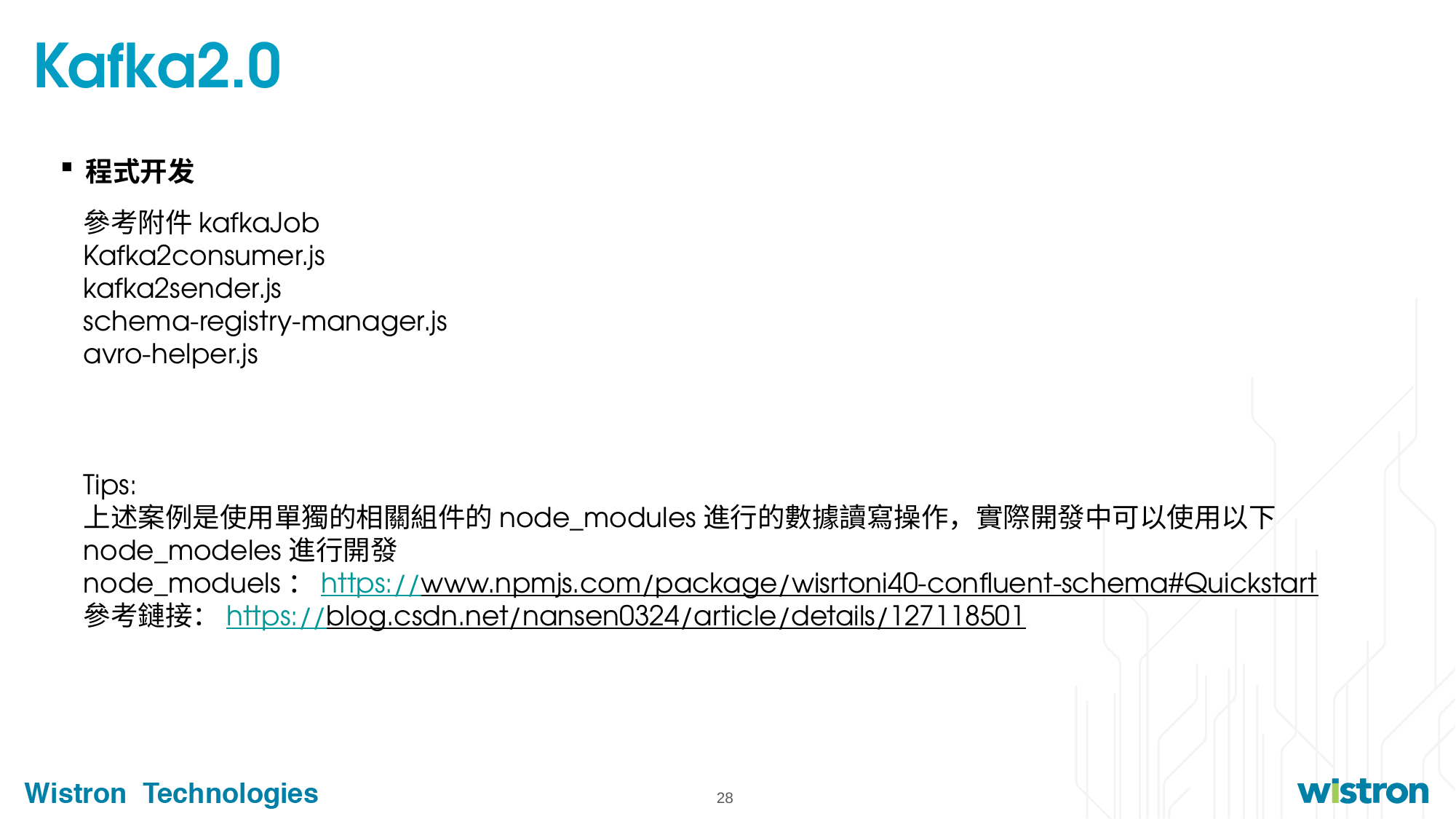

# Kafka2.0
程式开发
參考附件kafkaJob
Kafka2consumer.js
kafka2sender.js
schema-registry-manager.js
avro-helper.js

Tips:
上述案例是使用單獨的相關組件的node_modules進行的數據讀寫操作，實際開發中可以使用以下node_modeles進行開發
node_moduels：https://www.npmjs.com/package/wisrtoni40-confluent-schema#Quickstart
參考鏈接：https://blog.csdn.net/nansen0324/article/details/127118501
28